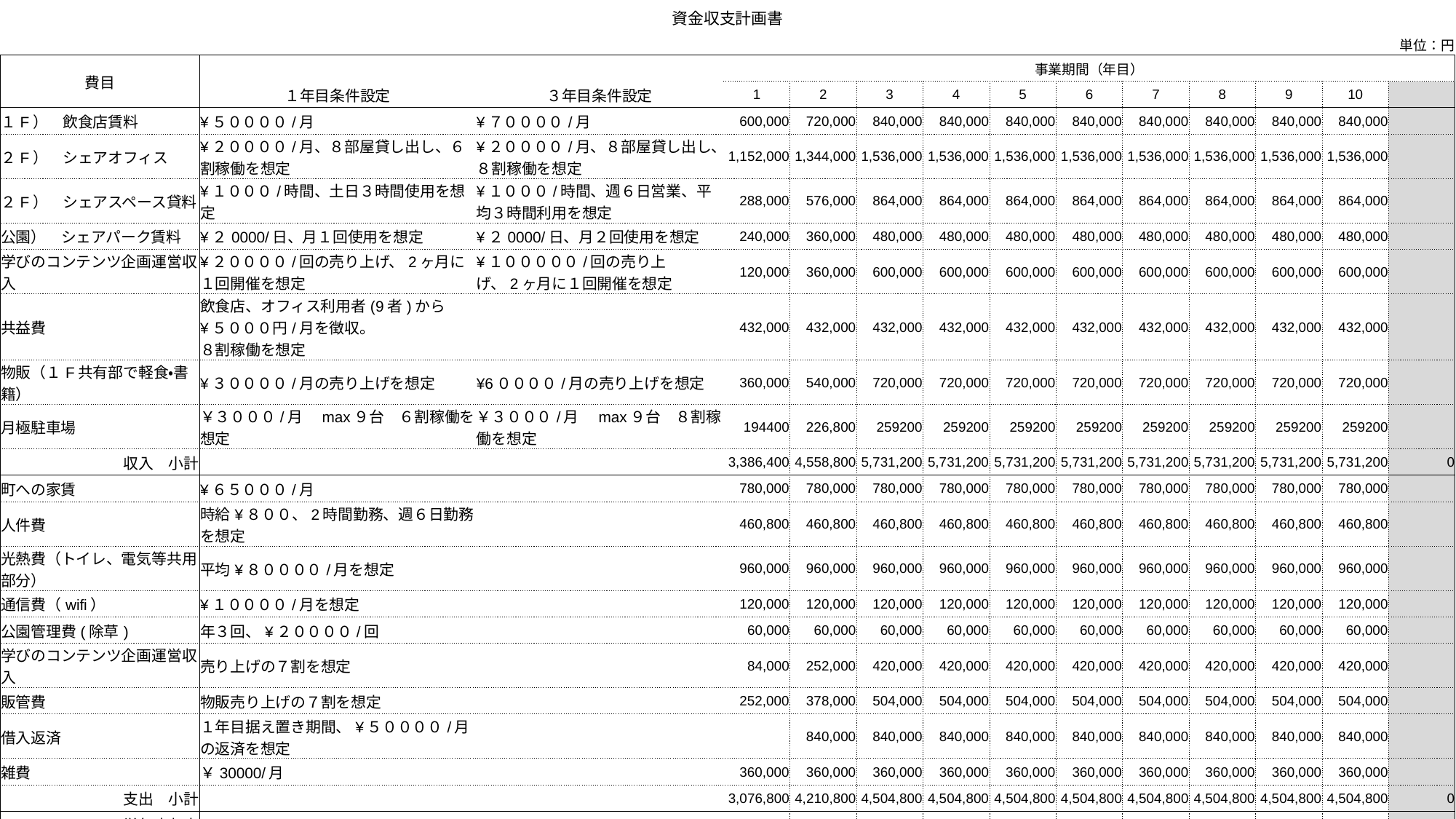

| 資金収支計画書 |  |  |  |  |  |  |  |  |  |  |  |  |  |
| --- | --- | --- | --- | --- | --- | --- | --- | --- | --- | --- | --- | --- | --- |
|  |  |  |  |  |  |  |  |  |  |  |  |  | 単位：円 |
| 費目 |  |  | 事業期間（年目） |  |  |  |  |  |  |  |  |  |  |
|  | １年目条件設定 | ３年目条件設定 | 1 | 2 | 3 | 4 | 5 | 6 | 7 | 8 | 9 | 10 |  |
| １F）　飲食店賃料 | ¥５００００/月 | ¥７００００/月 | 600,000 | 720,000 | 840,000 | 840,000 | 840,000 | 840,000 | 840,000 | 840,000 | 840,000 | 840,000 |  |
| ２F）　シェアオフィス | ¥２００００/月、８部屋貸し出し、６割稼働を想定 | ¥２００００/月、８部屋貸し出し、８割稼働を想定 | 1,152,000 | 1,344,000 | 1,536,000 | 1,536,000 | 1,536,000 | 1,536,000 | 1,536,000 | 1,536,000 | 1,536,000 | 1,536,000 |  |
| ２F）　シェアスペース貸料 | ¥１０００/時間、土日３時間使用を想定 | ¥１０００/時間、週６日営業、平均３時間利用を想定 | 288,000 | 576,000 | 864,000 | 864,000 | 864,000 | 864,000 | 864,000 | 864,000 | 864,000 | 864,000 |  |
| 公園）　シェアパーク賃料 | ¥２0000/日、月１回使用を想定 | ¥２0000/日、月２回使用を想定 | 240,000 | 360,000 | 480,000 | 480,000 | 480,000 | 480,000 | 480,000 | 480,000 | 480,000 | 480,000 |  |
| 学びのコンテンツ企画運営収入 | ¥２００００/回の売り上げ、2ヶ月に１回開催を想定 | ¥１０００００/回の売り上げ、2ヶ月に１回開催を想定 | 120,000 | 360,000 | 600,000 | 600,000 | 600,000 | 600,000 | 600,000 | 600,000 | 600,000 | 600,000 |  |
| 共益費 | 飲食店、オフィス利用者(9者)から¥５０００円/月を徴収。 ８割稼働を想定 |  | 432,000 | 432,000 | 432,000 | 432,000 | 432,000 | 432,000 | 432,000 | 432,000 | 432,000 | 432,000 |  |
| 物販（１F共有部で軽食・書籍） | ¥３００００/月の売り上げを想定 | ¥6００００/月の売り上げを想定 | 360,000 | 540,000 | 720,000 | 720,000 | 720,000 | 720,000 | 720,000 | 720,000 | 720,000 | 720,000 |  |
| 月極駐車場 | ￥３０００/月　max９台　６割稼働を想定 | ￥３０００/月　max９台　８割稼働を想定 | 194400 | 226,800 | 259200 | 259200 | 259200 | 259200 | 259200 | 259200 | 259200 | 259200 |  |
| 収入　小計 |  |  | 3,386,400 | 4,558,800 | 5,731,200 | 5,731,200 | 5,731,200 | 5,731,200 | 5,731,200 | 5,731,200 | 5,731,200 | 5,731,200 | 0 |
| 町への家賃 | ¥６５０００/月 |  | 780,000 | 780,000 | 780,000 | 780,000 | 780,000 | 780,000 | 780,000 | 780,000 | 780,000 | 780,000 |  |
| 人件費 | 時給¥８００、2時間勤務、週６日勤務を想定 |  | 460,800 | 460,800 | 460,800 | 460,800 | 460,800 | 460,800 | 460,800 | 460,800 | 460,800 | 460,800 |  |
| 光熱費（トイレ、電気等共用部分） | 平均¥８００００/月を想定 |  | 960,000 | 960,000 | 960,000 | 960,000 | 960,000 | 960,000 | 960,000 | 960,000 | 960,000 | 960,000 |  |
| 通信費（wifi） | ¥１００００/月を想定 |  | 120,000 | 120,000 | 120,000 | 120,000 | 120,000 | 120,000 | 120,000 | 120,000 | 120,000 | 120,000 |  |
| 公園管理費(除草) | 年３回、¥２００００/回 |  | 60,000 | 60,000 | 60,000 | 60,000 | 60,000 | 60,000 | 60,000 | 60,000 | 60,000 | 60,000 |  |
| 学びのコンテンツ企画運営収入 | 売り上げの７割を想定 |  | 84,000 | 252,000 | 420,000 | 420,000 | 420,000 | 420,000 | 420,000 | 420,000 | 420,000 | 420,000 |  |
| 販管費 | 物販売り上げの７割を想定 |  | 252,000 | 378,000 | 504,000 | 504,000 | 504,000 | 504,000 | 504,000 | 504,000 | 504,000 | 504,000 |  |
| 借入返済 | １年目据え置き期間、¥５００００/月の返済を想定 |  |  | 840,000 | 840,000 | 840,000 | 840,000 | 840,000 | 840,000 | 840,000 | 840,000 | 840,000 |  |
| 雑費 | ￥30000/月 |  | 360,000 | 360,000 | 360,000 | 360,000 | 360,000 | 360,000 | 360,000 | 360,000 | 360,000 | 360,000 |  |
| 支出　小計 |  |  | 3,076,800 | 4,210,800 | 4,504,800 | 4,504,800 | 4,504,800 | 4,504,800 | 4,504,800 | 4,504,800 | 4,504,800 | 4,504,800 | 0 |
| 単年度収支 |  |  | 309,600 | 348,000 | 1,226,400 | 1,226,400 | 1,226,400 | 1,226,400 | 1,226,400 | 1,226,400 | 1,226,400 | 1,226,400 | 0 |
| 累積収支 |  |  | 309,600 | 657,600 | 1,884,000 | 3,110,400 | 4,336,800 | 5,563,200 | 6,789,600 | 8,016,000 | 9,242,400 | 10,468,800 |  |